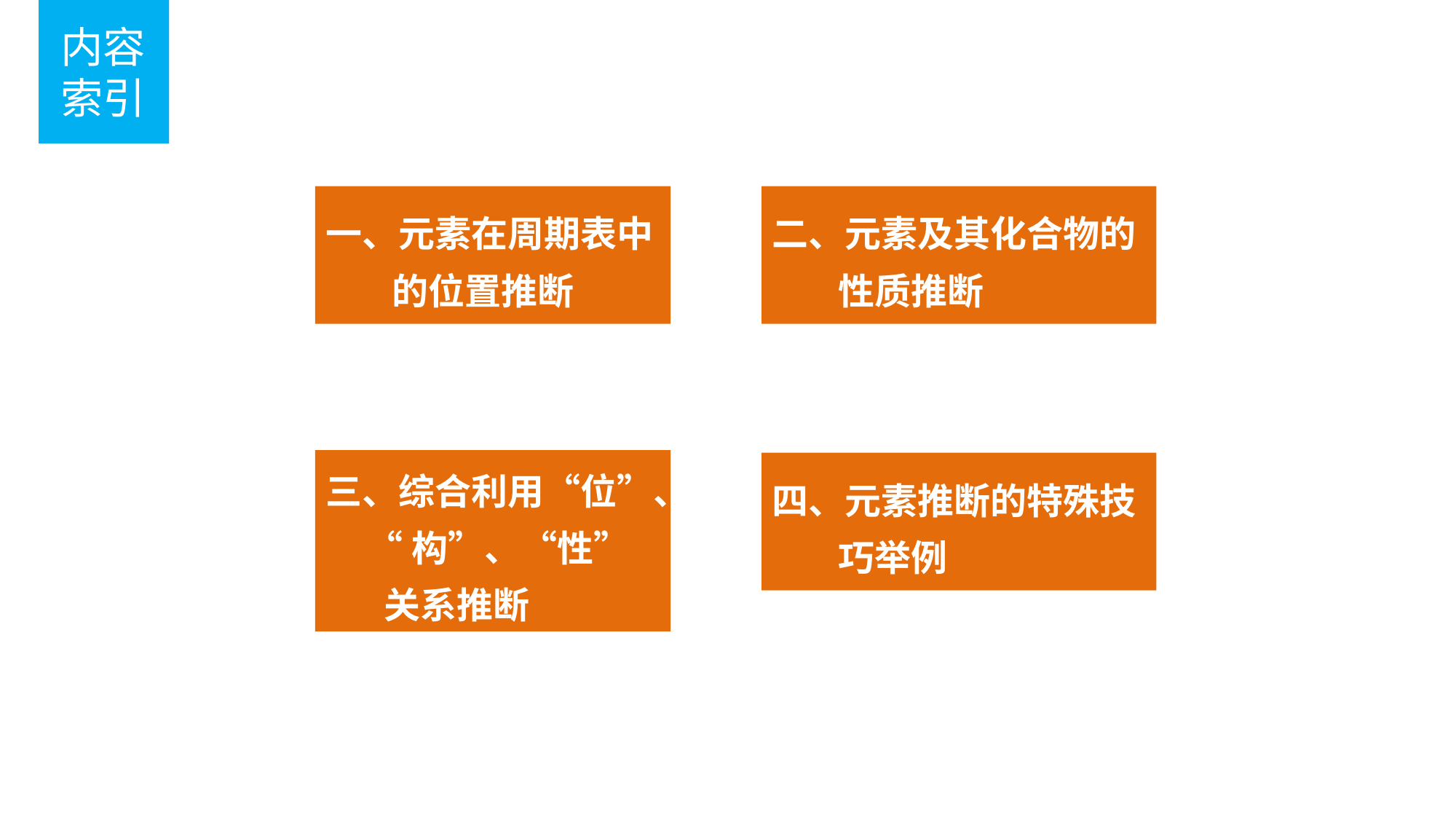

内容索引
内容索引
一、元素在周期表中
       的位置推断
二、元素及其化合物的
       性质推断
三、综合利用“位”、
     “构”、“性”
      关系推断
四、元素推断的特殊技
       巧举例